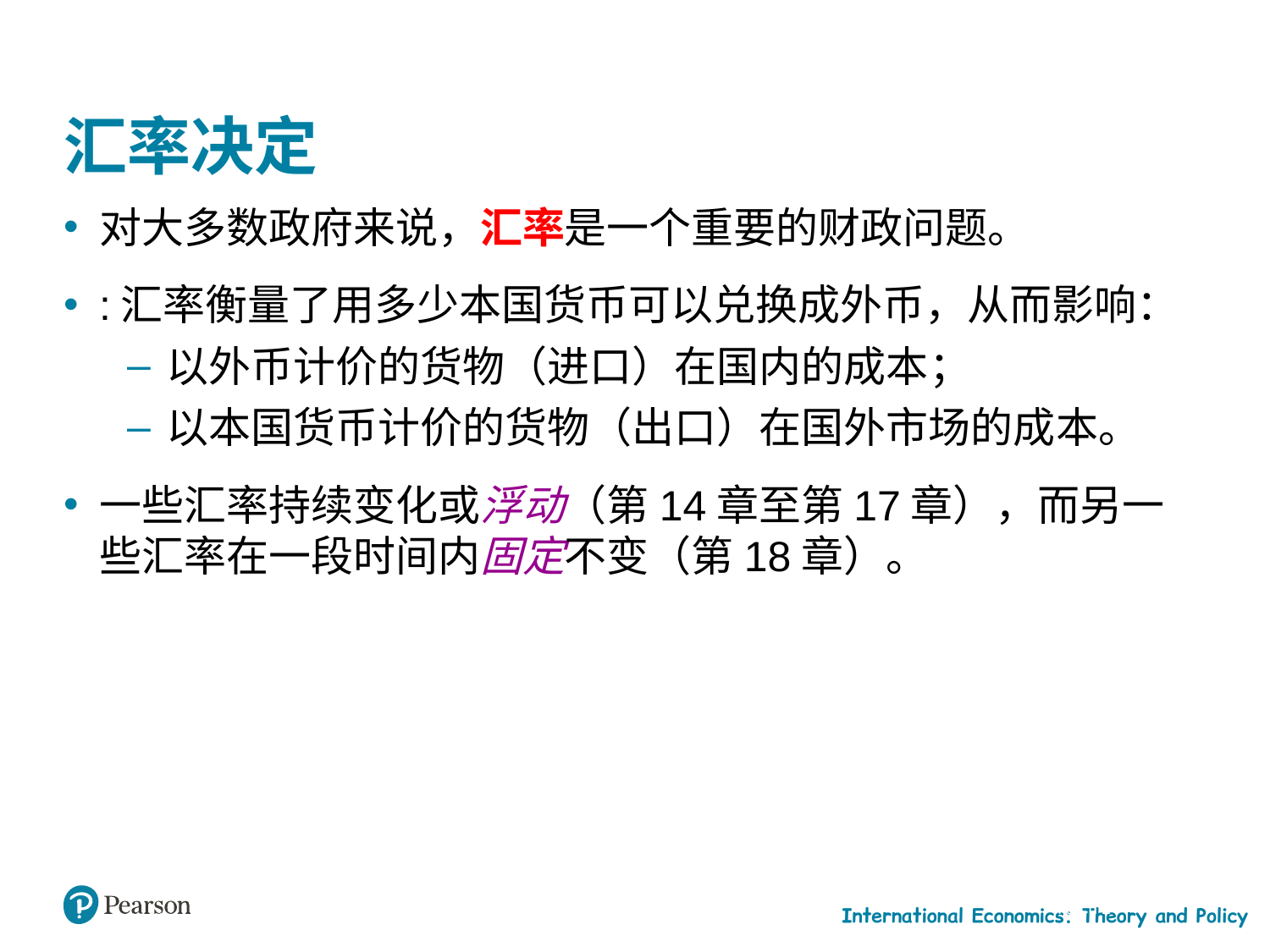

# 汇率决定
对大多数政府来说，汇率是一个重要的财政问题。
:汇率衡量了用多少本国货币可以兑换成外币，从而影响：
以外币计价的货物（进口）在国内的成本；
以本国货币计价的货物（出口）在国外市场的成本。
一些汇率持续变化或浮动（第14章至第17章），而另一些汇率在一段时间内固定不变（第18章）。
March 24